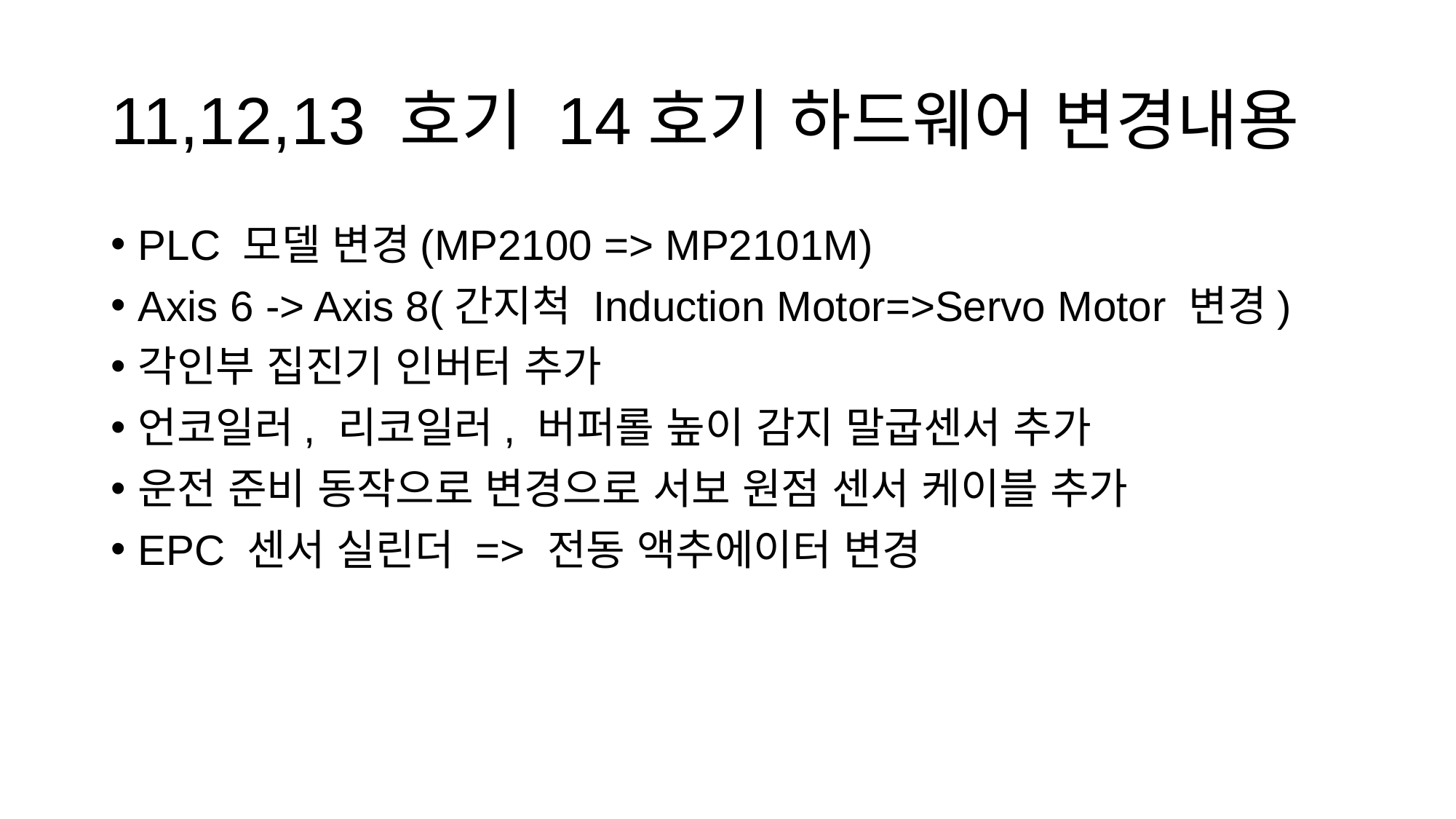

# 11,12,13 호기 14호기 하드웨어 변경내용
PLC 모델 변경(MP2100 => MP2101M)
Axis 6 -> Axis 8(간지척 Induction Motor=>Servo Motor 변경)
각인부 집진기 인버터 추가
언코일러, 리코일러, 버퍼롤 높이 감지 말굽센서 추가
운전 준비 동작으로 변경으로 서보 원점 센서 케이블 추가
EPC 센서 실린더 => 전동 액추에이터 변경